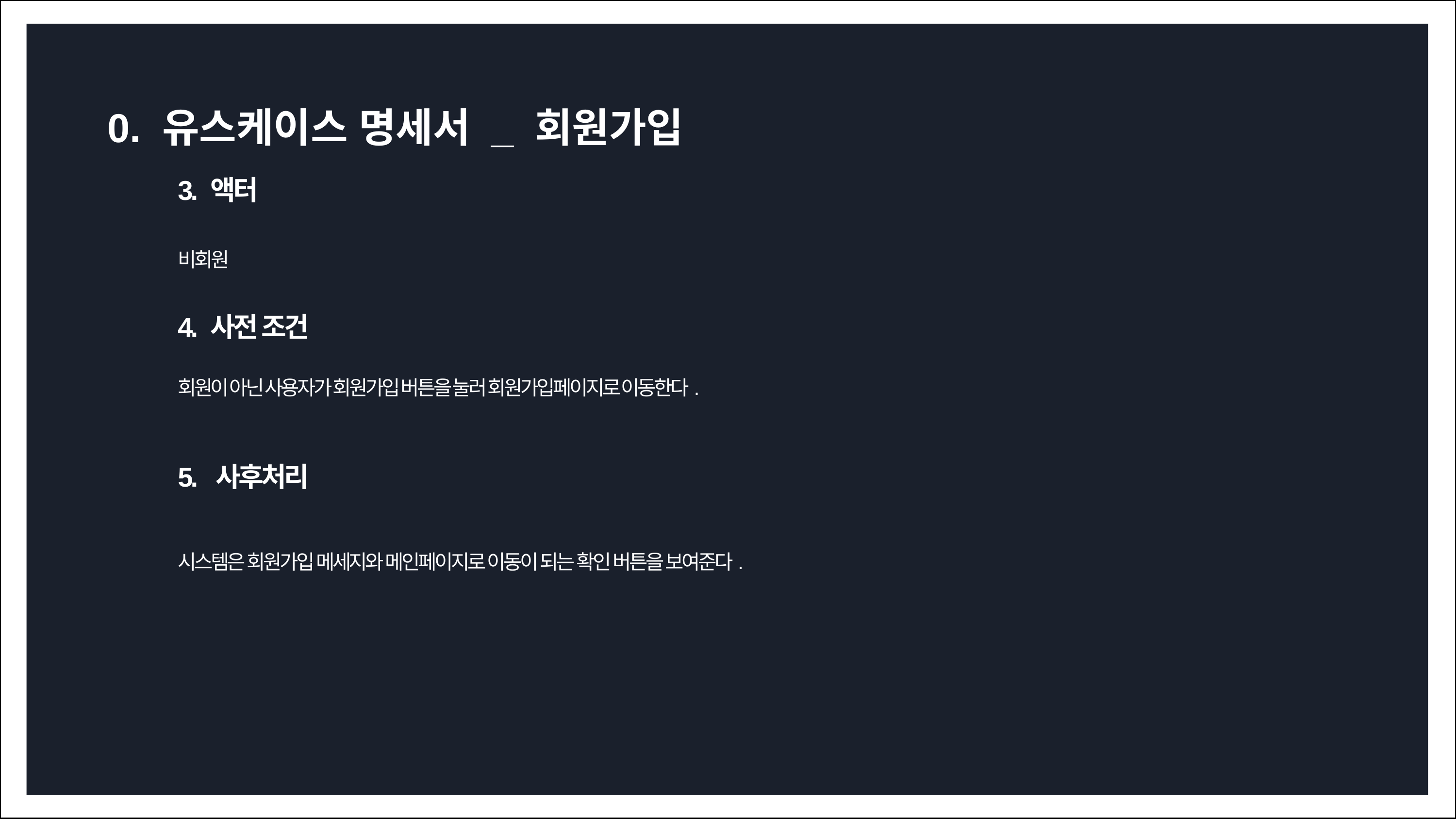

0. 유스케이스 명세서 _ 회원가입
3. 액터

비회원
4. 사전 조건

회원이 아닌 사용자가 회원가입 버튼을 눌러 회원가입페이지로 이동한다.

5.  사후처리

시스템은 회원가입 메세지와 메인페이지로 이동이 되는 확인 버튼을 보여준다.